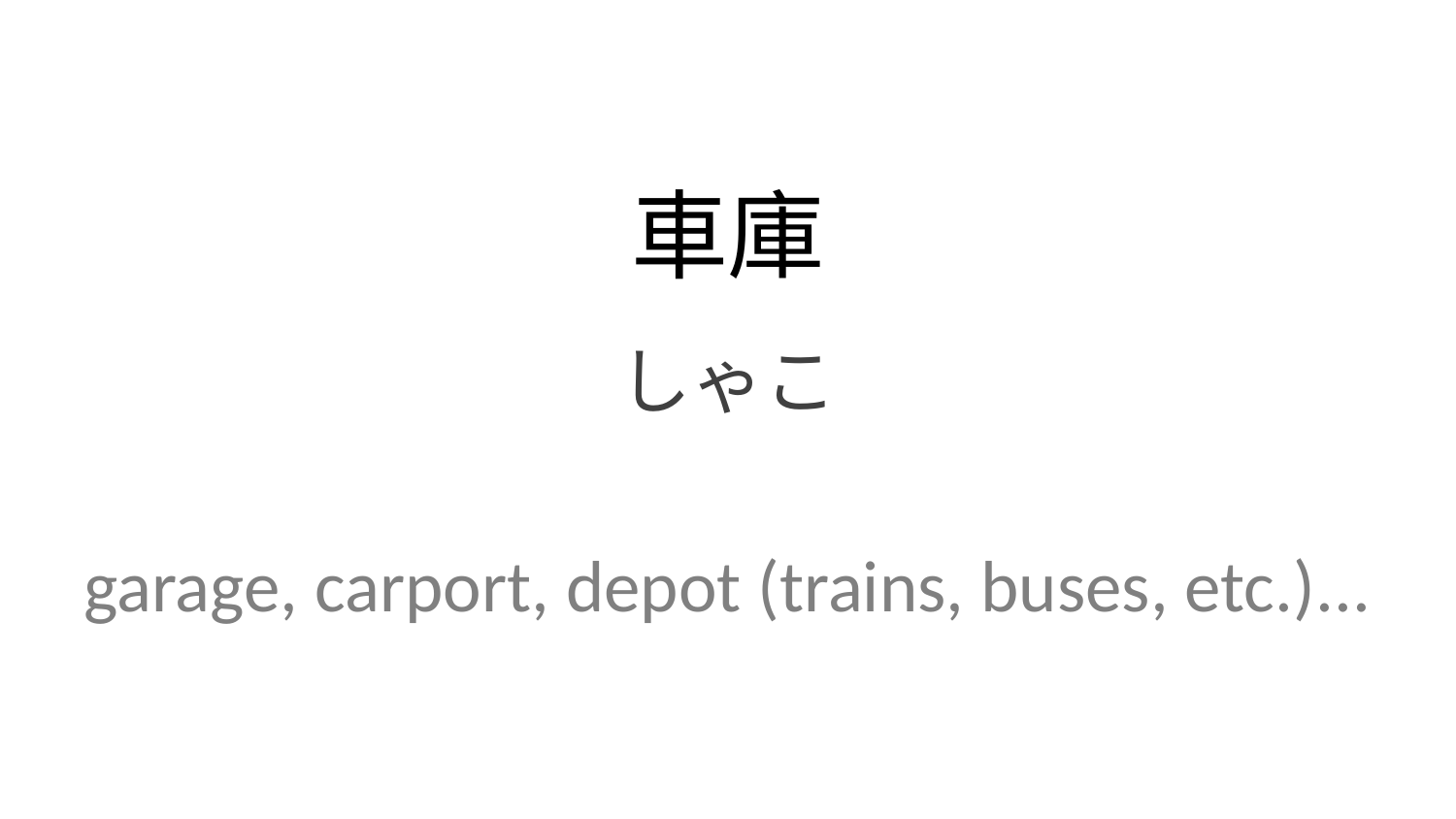

車庫

しゃこ
garage, carport, depot (trains, buses, etc.)...